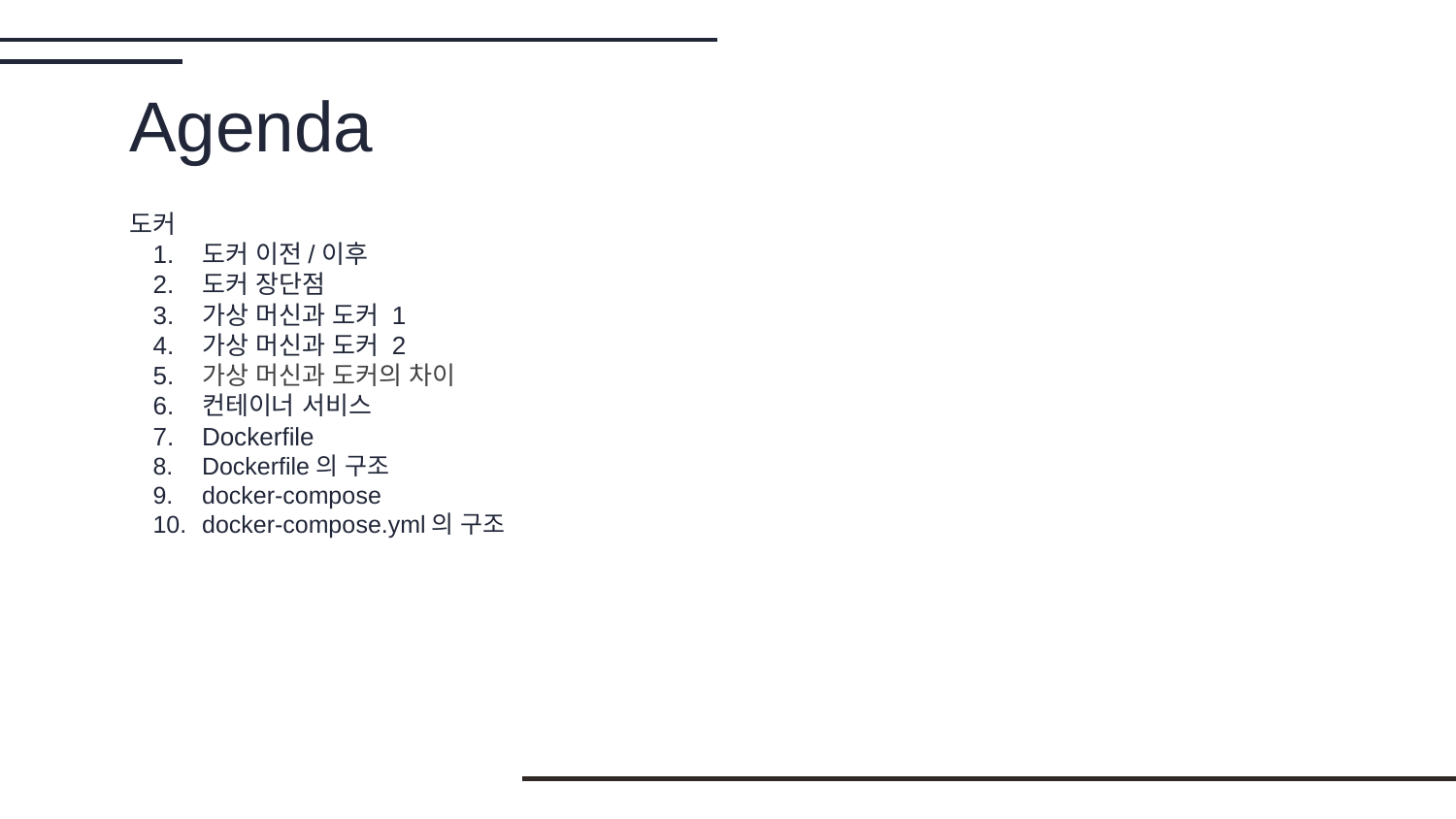

# Agenda
도커
도커 이전/이후
도커 장단점
가상 머신과 도커 1
가상 머신과 도커 2
가상 머신과 도커의 차이
컨테이너 서비스
Dockerfile
Dockerfile의 구조
docker-compose
docker-compose.yml의 구조